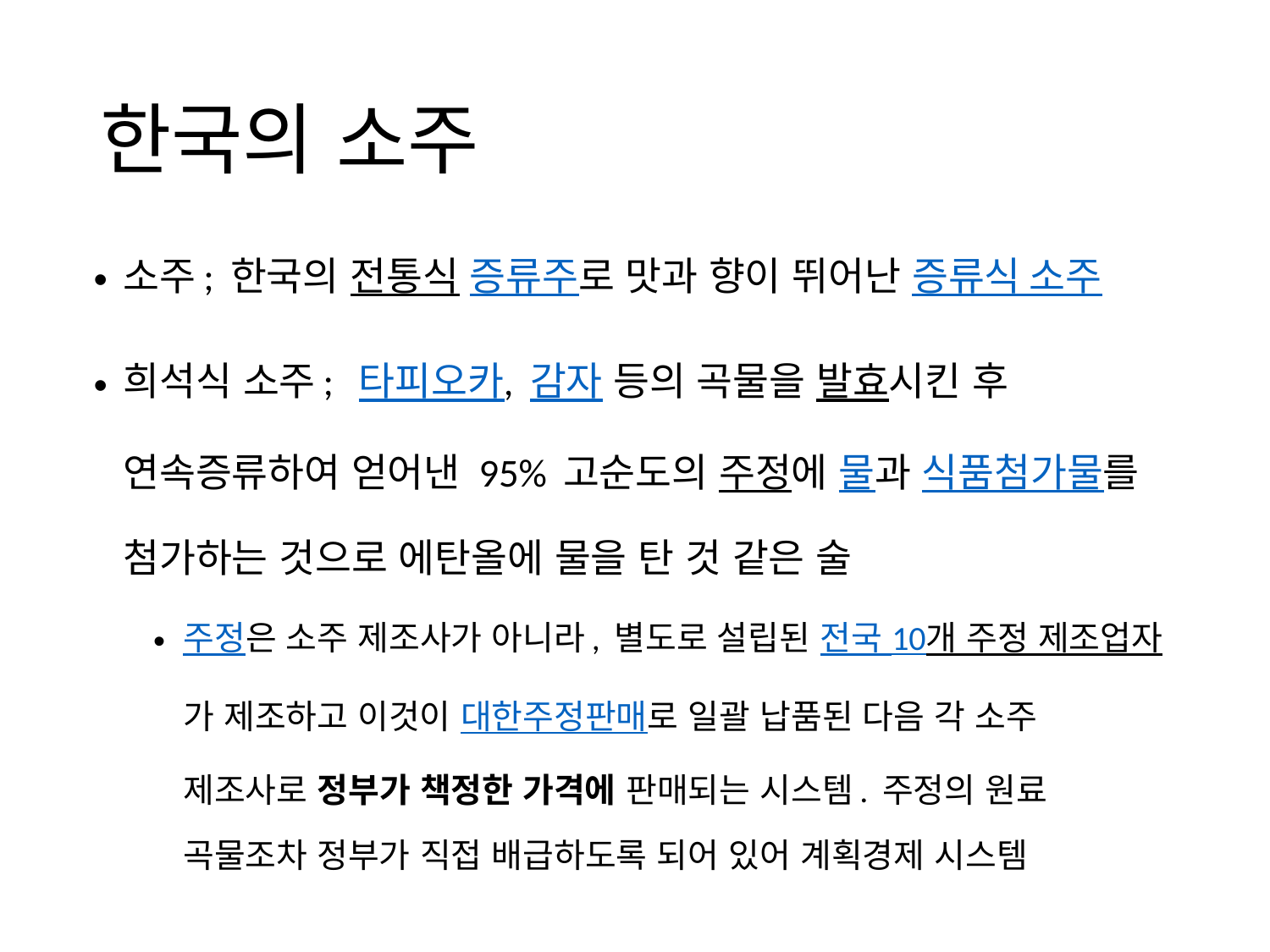

# 한국의 소주
소주; 한국의 전통식 증류주로 맛과 향이 뛰어난 증류식 소주
희석식 소주;  타피오카, 감자 등의 곡물을 발효시킨 후 연속증류하여 얻어낸 95% 고순도의 주정에 물과 식품첨가물를 첨가하는 것으로 에탄올에 물을 탄 것 같은 술
주정은 소주 제조사가 아니라, 별도로 설립된 전국 10개 주정 제조업자가 제조하고 이것이 대한주정판매로 일괄 납품된 다음 각 소주 제조사로 정부가 책정한 가격에 판매되는 시스템. 주정의 원료 곡물조차 정부가 직접 배급하도록 되어 있어 계획경제 시스템